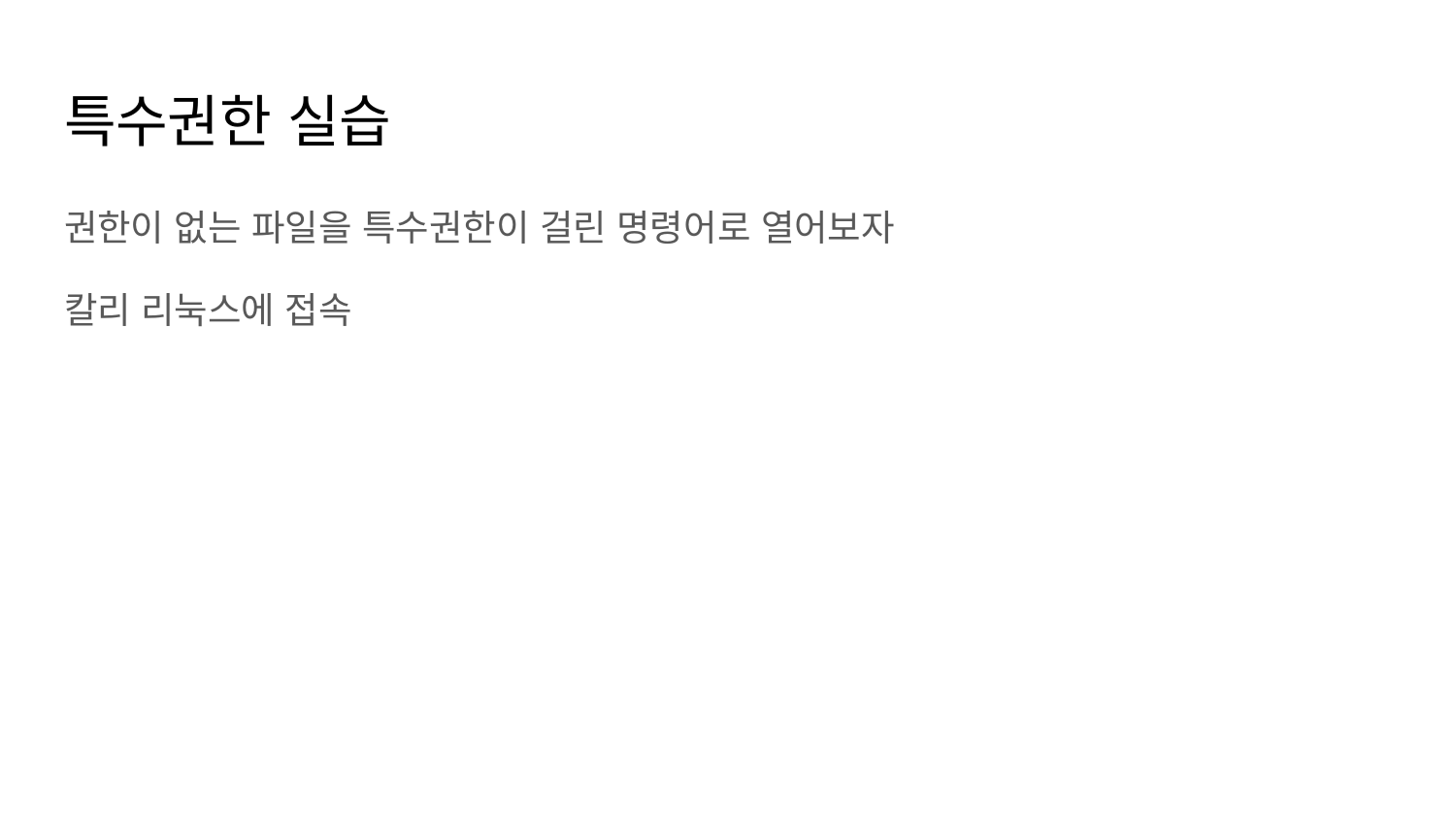

# 특수권한 실습
권한이 없는 파일을 특수권한이 걸린 명령어로 열어보자
칼리 리눅스에 접속